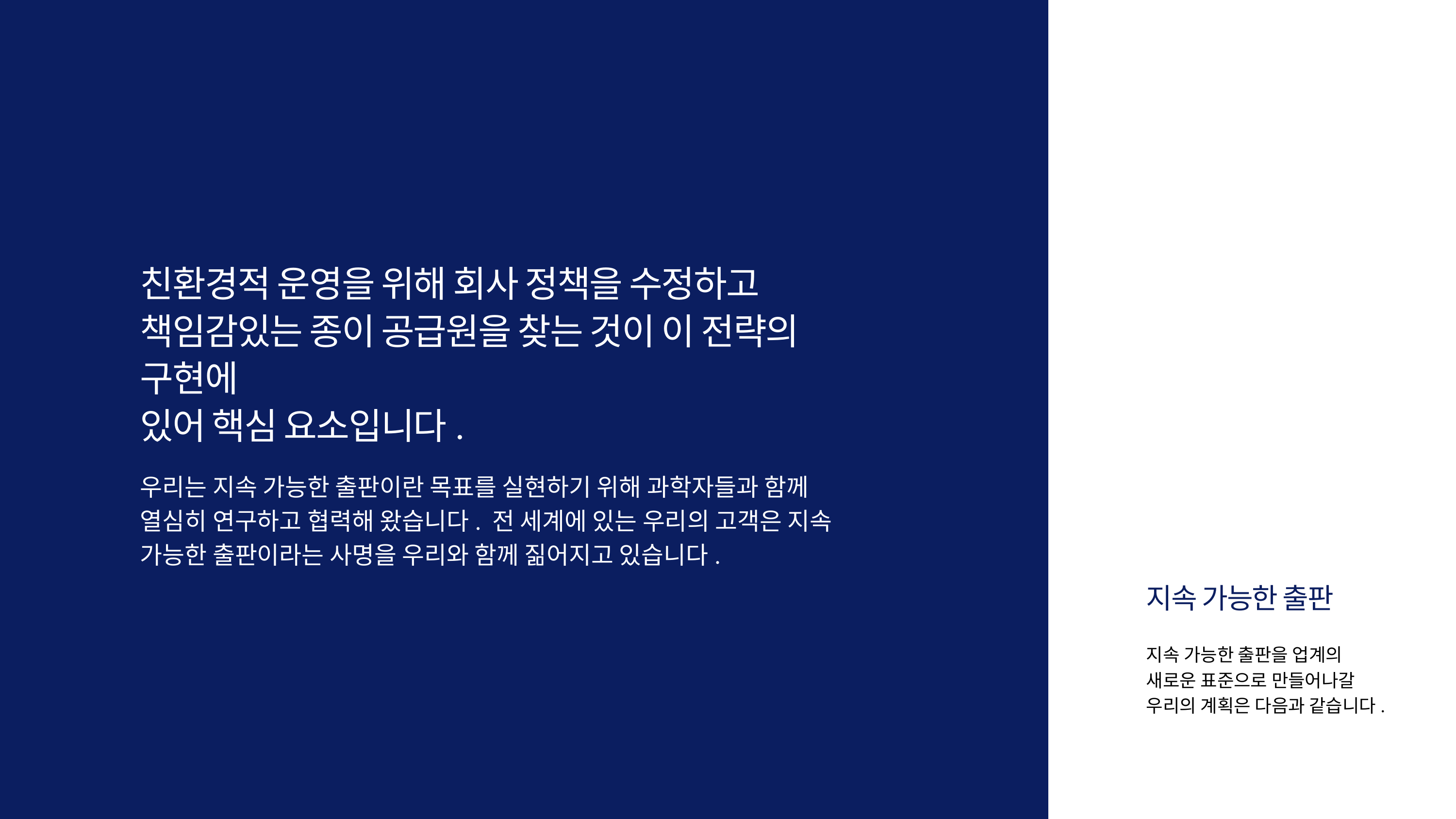

친환경적 운영을 위해 회사 정책을 수정하고 책임감있는 종이 공급원을 찾는 것이 이 전략의 구현에
있어 핵심 요소입니다.
우리는 지속 가능한 출판이란 목표를 실현하기 위해 과학자들과 함께
열심히 연구하고 협력해 왔습니다. 전 세계에 있는 우리의 고객은 지속
가능한 출판이라는 사명을 우리와 함께 짊어지고 있습니다.
지속 가능한 출판
지속 가능한 출판을 업계의
새로운 표준으로 만들어나갈
우리의 계획은 다음과 같습니다.